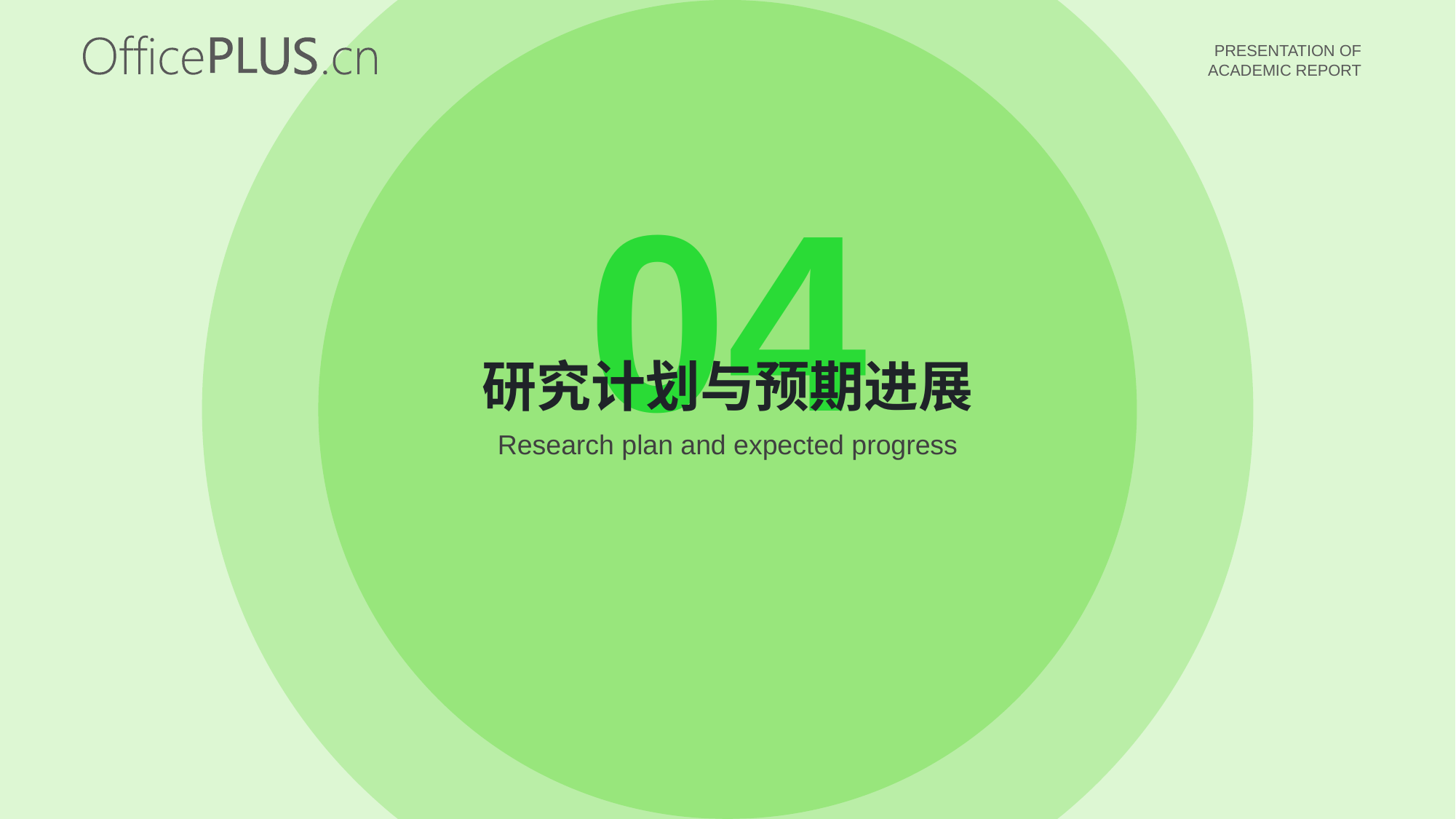

04
研究计划与预期进展

Research plan and expected progress